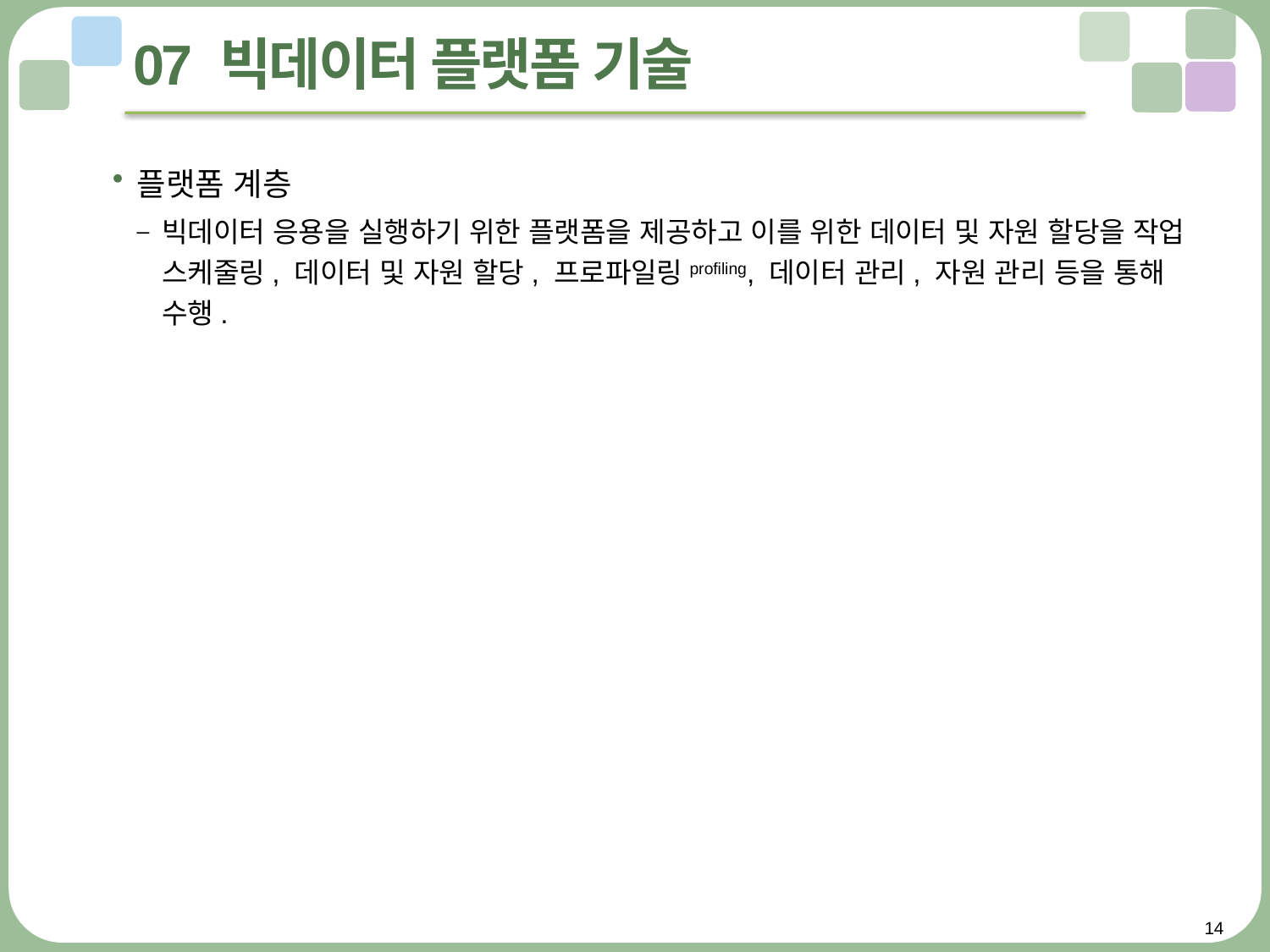

# 07 빅데이터 플랫폼 기술
플랫폼 계층
빅데이터 응용을 실행하기 위한 플랫폼을 제공하고 이를 위한 데이터 및 자원 할당을 작업 스케줄링, 데이터 및 자원 할당, 프로파일링profiling, 데이터 관리, 자원 관리 등을 통해 수행.